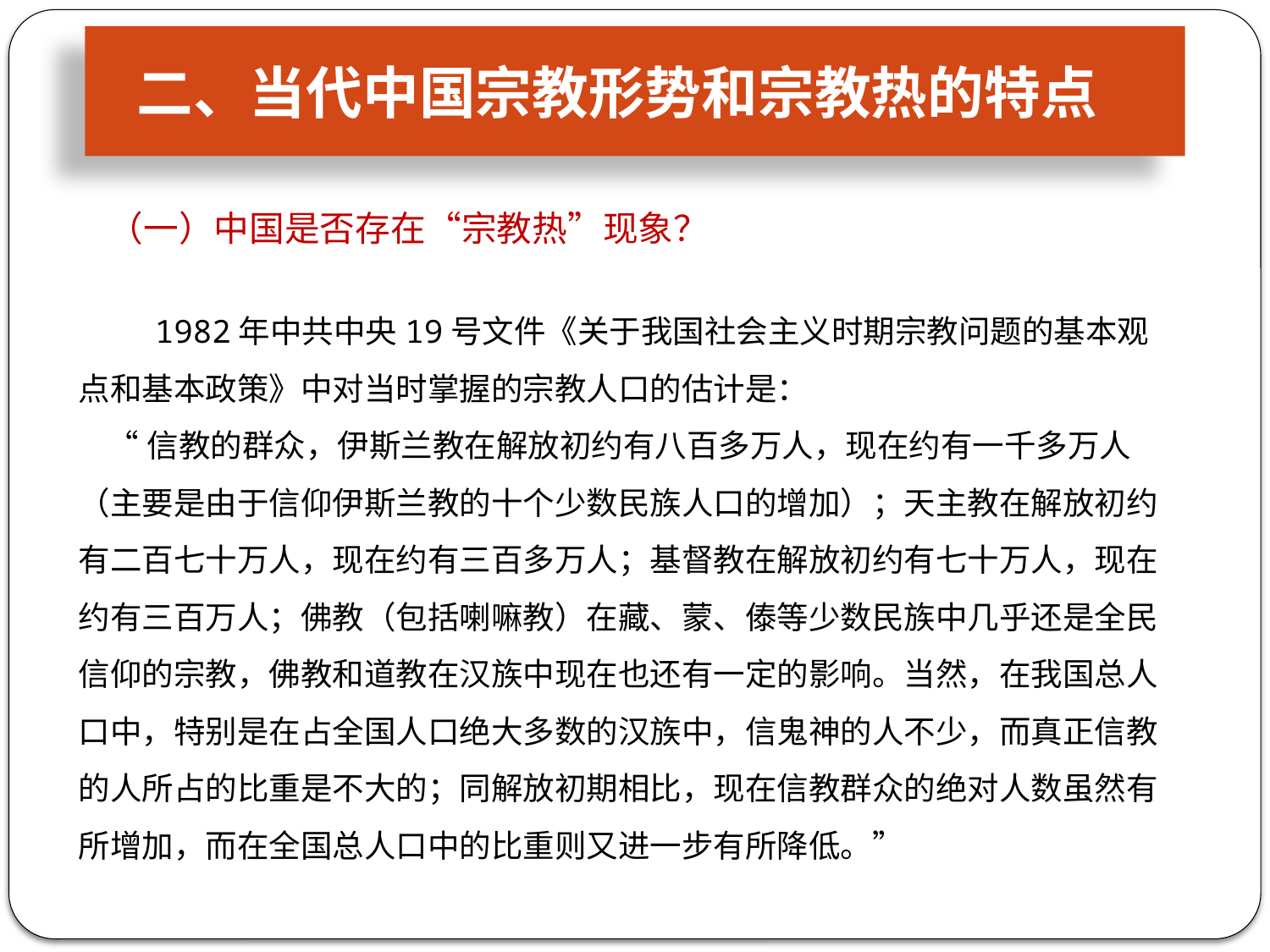

二、当代中国宗教形势和宗教热的特点
   （一）中国是否存在“宗教热”现象？

    1982年中共中央19号文件《关于我国社会主义时期宗教问题的基本观点和基本政策》中对当时掌握的宗教人口的估计是：
    “信教的群众，伊斯兰教在解放初约有八百多万人，现在约有一千多万人（主要是由于信仰伊斯兰教的十个少数民族人口的增加）；天主教在解放初约有二百七十万人，现在约有三百多万人；基督教在解放初约有七十万人，现在约有三百万人；佛教（包括喇嘛教）在藏、蒙、傣等少数民族中几乎还是全民信仰的宗教，佛教和道教在汉族中现在也还有一定的影响。当然，在我国总人口中，特别是在占全国人口绝大多数的汉族中，信鬼神的人不少，而真正信教的人所占的比重是不大的；同解放初期相比，现在信教群众的绝对人数虽然有所增加，而在全国总人口中的比重则又进一步有所降低。”